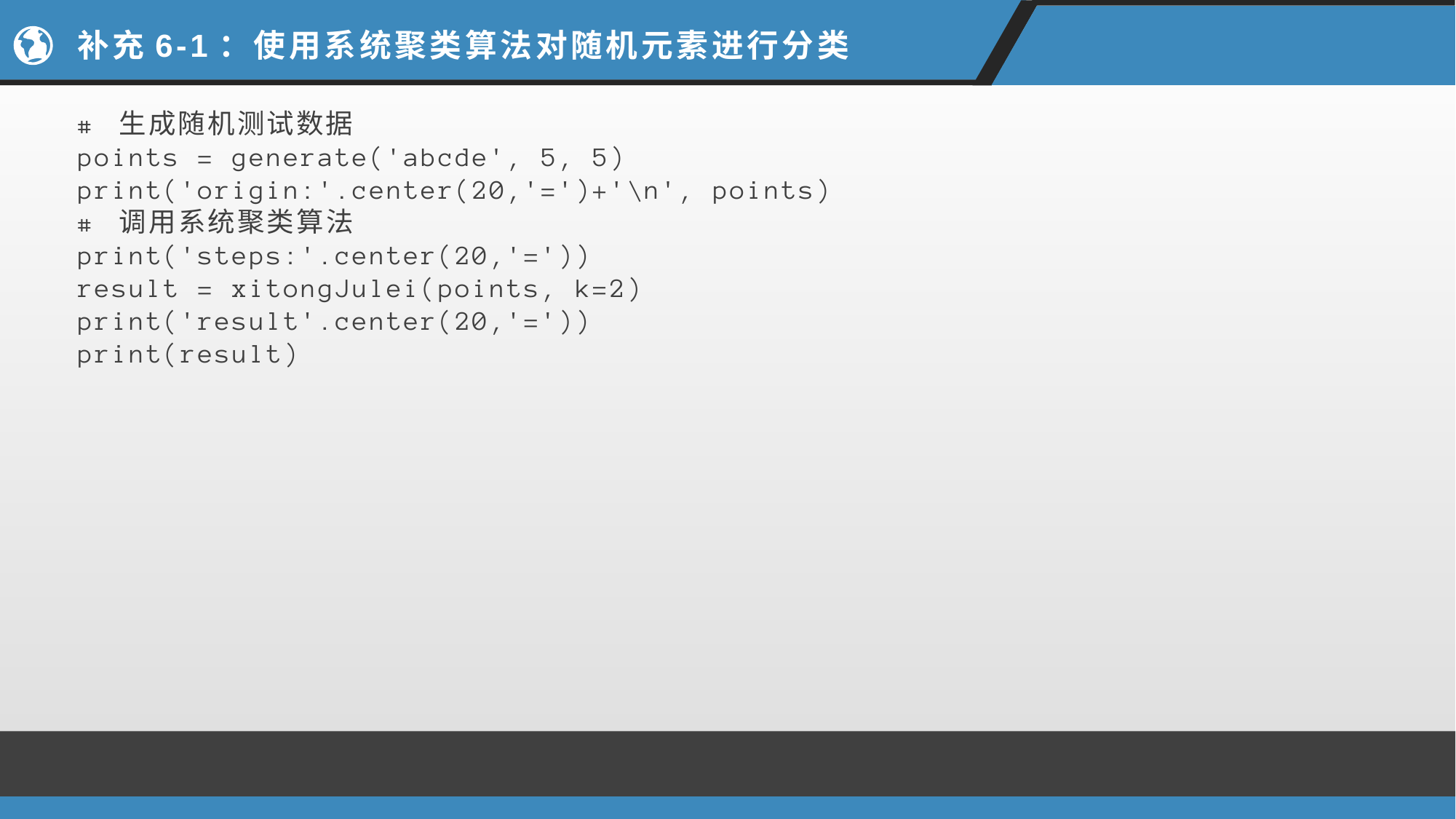

# 补充6-1：使用系统聚类算法对随机元素进行分类

# 生成随机测试数据
points = generate('abcde', 5, 5)
print('origin:'.center(20,'=')+'\n', points)
# 调用系统聚类算法
print('steps:'.center(20,'='))
result = xitongJulei(points, k=2)
print('result'.center(20,'='))
print(result)